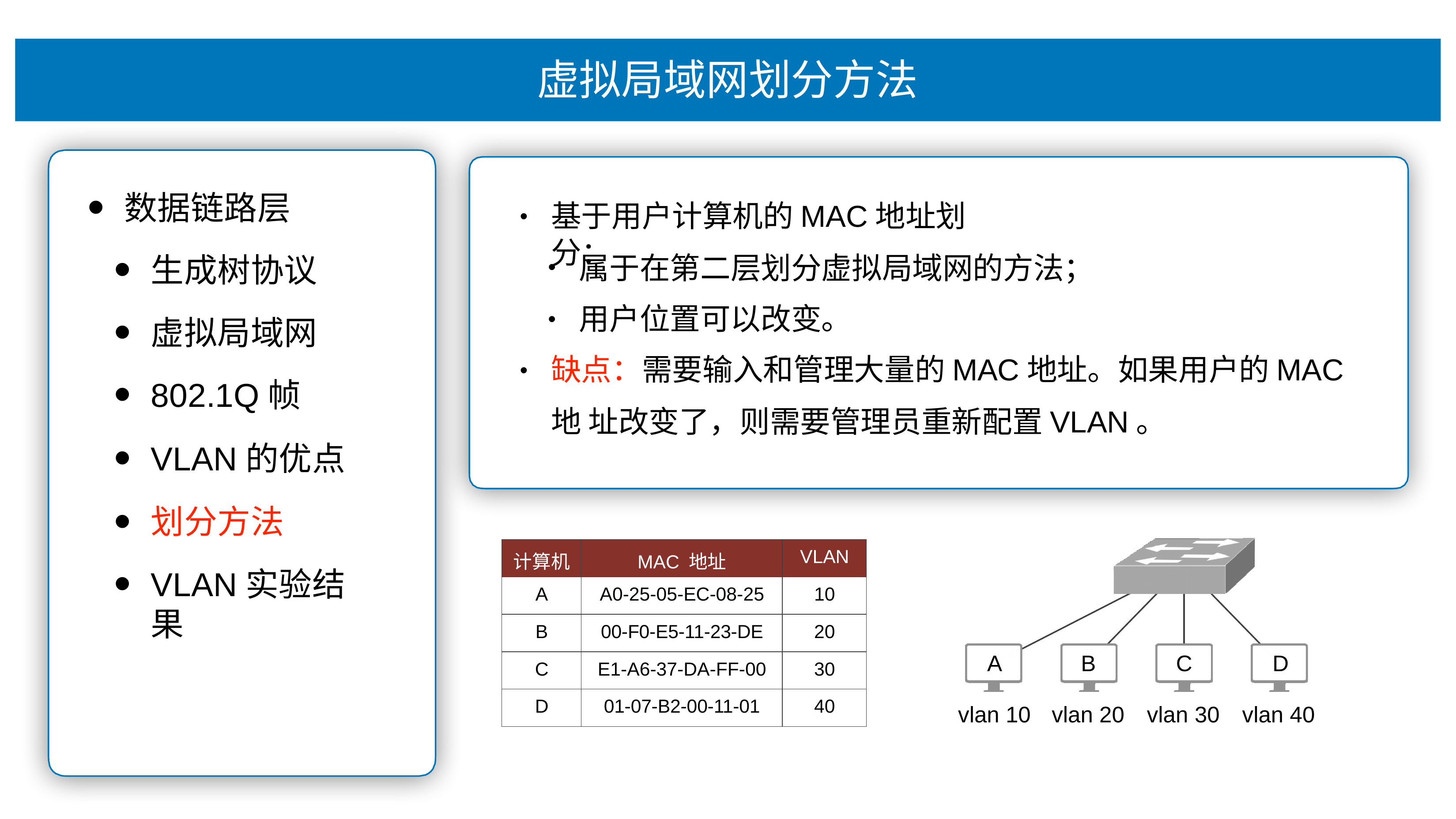

# 虚拟局域⽹划分⽅法

数据链路层
⽣成树协议
虚拟局域⽹
802.1Q帧
VLAN的优点
划分⽅法
VLAN实验结果
基于⽤户计算机的MAC地址划分：
•
属于在第⼆层划分虚拟局域⽹的⽅法；
⽤户位置可以改变。
•
缺点：需要输⼊和管理⼤量的MAC地址。如果⽤户的MAC地 址改变了，则需要管理员重新配置VLAN。
•

| 计算机 | MAC 地址 | VLAN |
| --- | --- | --- |
| A | A0-25-05-EC-08-25 | 10 |
| B | 00-F0-E5-11-23-DE | 20 |
| C | E1-A6-37-DA-FF-00 | 30 |
| D | 01-07-B2-00-11-01 | 40 |

A
B
C
D
vlan 10
vlan 20
vlan 30
vlan 40